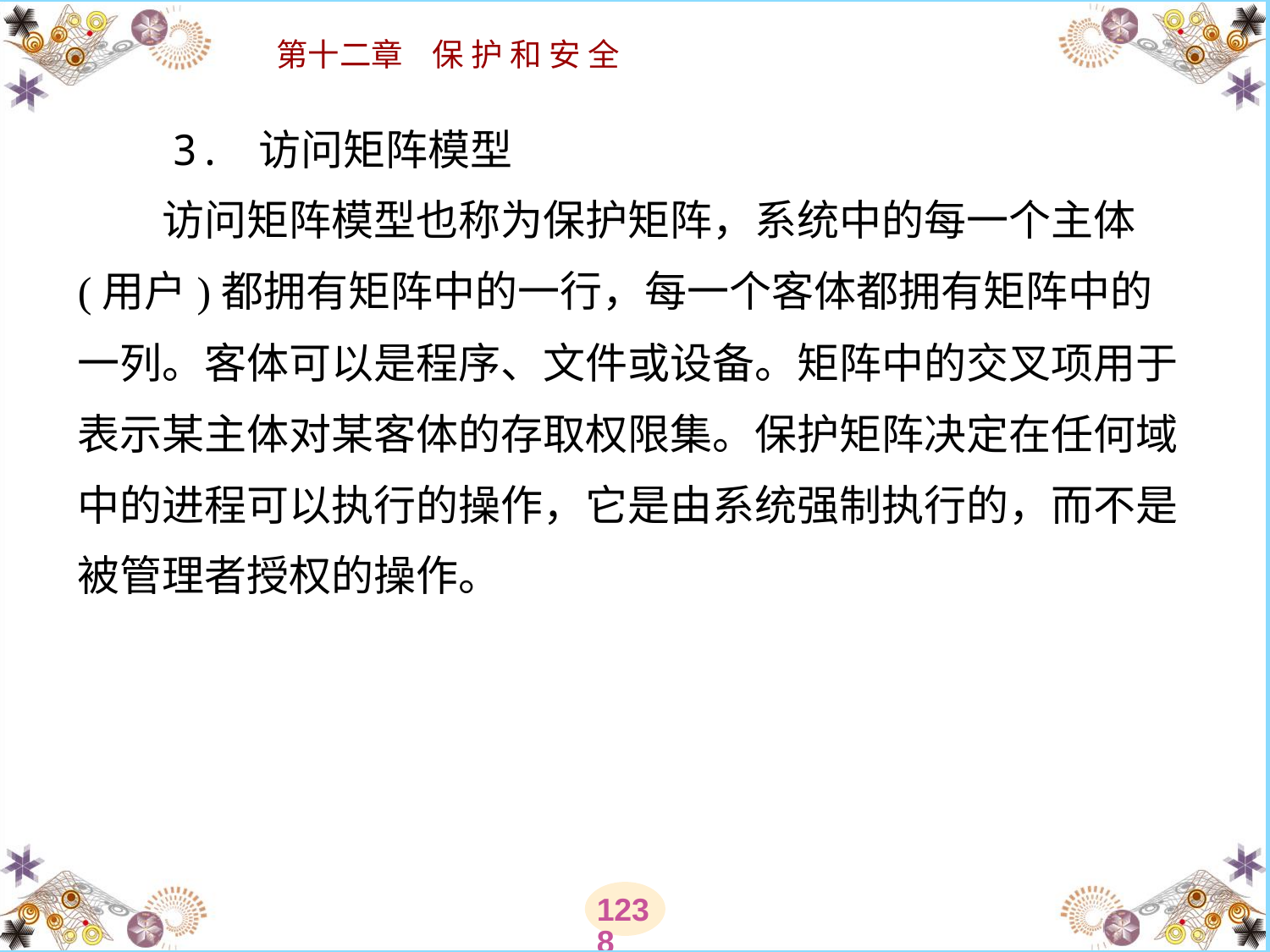

# 3. 访问矩阵模型 　　访问矩阵模型也称为保护矩阵，系统中的每一个主体(用户)都拥有矩阵中的一行，每一个客体都拥有矩阵中的一列。客体可以是程序、文件或设备。矩阵中的交叉项用于表示某主体对某客体的存取权限集。保护矩阵决定在任何域中的进程可以执行的操作，它是由系统强制执行的，而不是被管理者授权的操作。